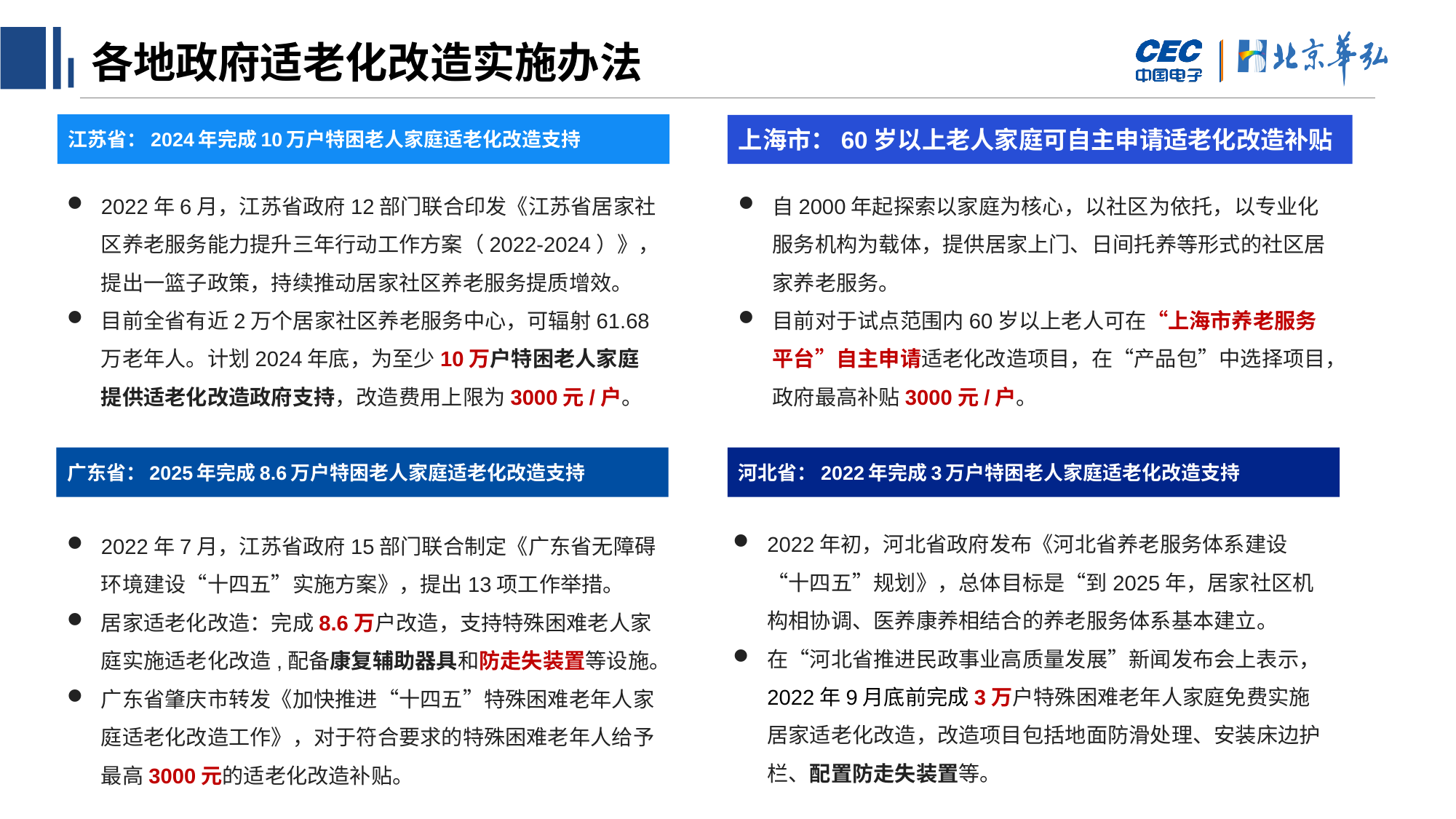

色彩规范
文字/背景色
Lights/Darks
RGB
255,255,255
RGB
0,0,0
RGB
240, 240, 240
RGB
118, 131, 148

超链接
Hyperlinks
RGB
18, 140, 246
RGB
191, 191, 191

填充颜色和图表填充色
Accents and default chart color order
RGB
18, 140, 246
RGB
39, 78, 214
RGB
1, 37, 138
RGB
0, 78, 162
RGB
167, 124, 102
RGB
118, 131, 148

色彩搭配建议

双色调搭配

多组颜色搭配
# 各地政府适老化改造实施办法
江苏省：2024年完成10万户特困老人家庭适老化改造支持
上海市：60岁以上老人家庭可自主申请适老化改造补贴
2022年6月，江苏省政府12部门联合印发《江苏省居家社区养老服务能力提升三年行动工作方案（2022-2024）》，提出一篮子政策，持续推动居家社区养老服务提质增效。
目前全省有近2万个居家社区养老服务中心，可辐射61.68万老年人。计划2024年底，为至少10万户特困老人家庭提供适老化改造政府支持，改造费用上限为3000元/户。
自2000年起探索以家庭为核心，以社区为依托，以专业化服务机构为载体，提供居家上门、日间托养等形式的社区居家养老服务。
目前对于试点范围内60岁以上老人可在“上海市养老服务平台”自主申请适老化改造项目，在“产品包”中选择项目，政府最高补贴3000元/户。
广东省：2025年完成8.6万户特困老人家庭适老化改造支持
河北省：2022年完成3万户特困老人家庭适老化改造支持
2022年初，河北省政府发布《河北省养老服务体系建设“十四五”规划》，总体目标是“到2025年，居家社区机构相协调、医养康养相结合的养老服务体系基本建立。
在“河北省推进民政事业高质量发展”新闻发布会上表示，2022年9月底前完成3万户特殊困难老年人家庭免费实施居家适老化改造，改造项目包括地面防滑处理、安装床边护栏、配置防走失装置等。
2022年7月，江苏省政府15部门联合制定《广东省无障碍环境建设“十四五”实施方案》，提出13项工作举措。
居家适老化改造：完成8.6万户改造，支持特殊困难老人家庭实施适老化改造,配备康复辅助器具和防走失装置等设施。
广东省肇庆市转发《加快推进“十四五”特殊困难老年人家庭适老化改造工作》，对于符合要求的特殊困难老年人给予最高3000元的适老化改造补贴。